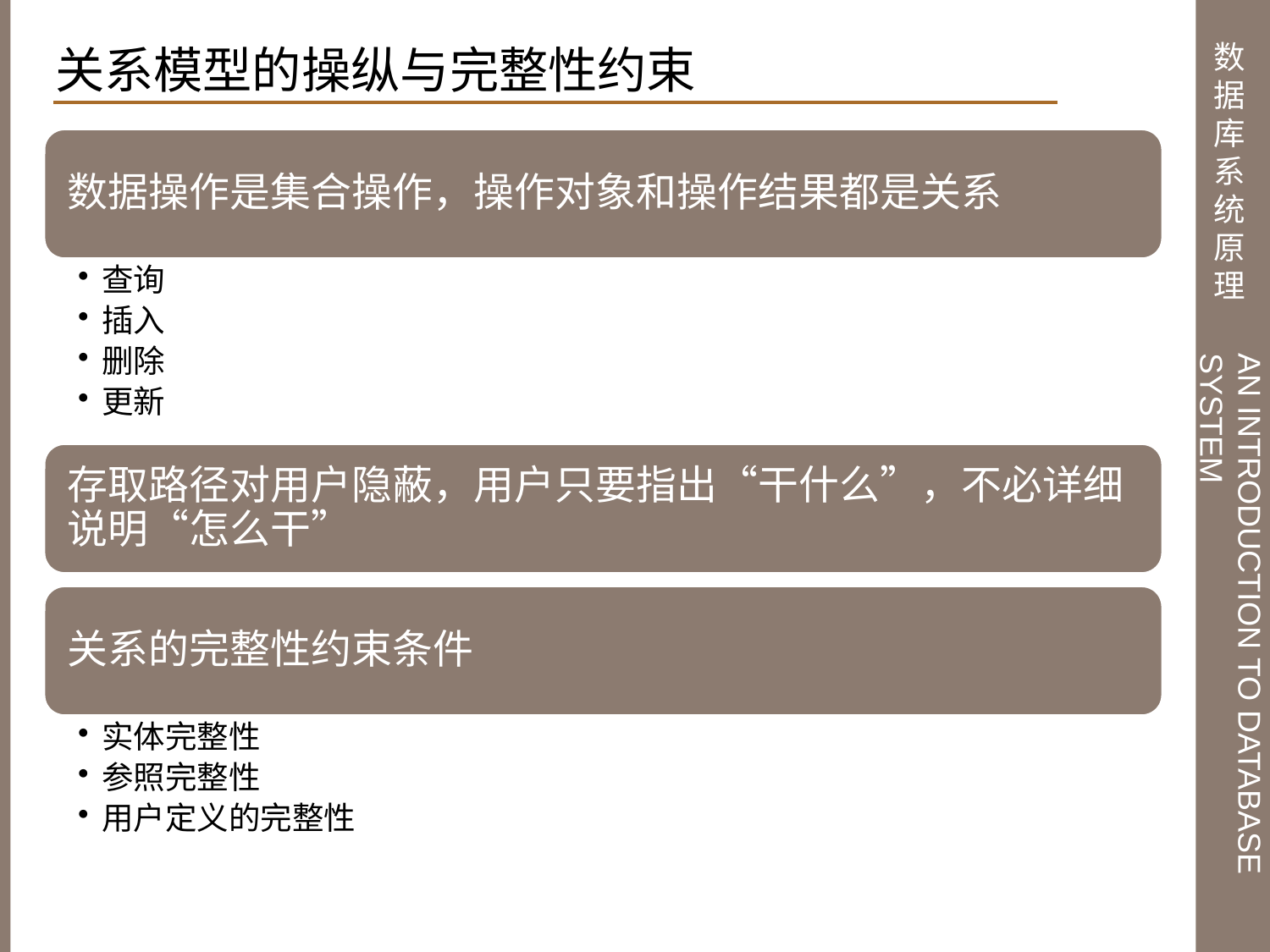

关系模型的操纵与完整性约束
数据操作是集合操作，操作对象和操作结果都是关系
查询
插入
删除
更新
存取路径对用户隐蔽，用户只要指出“干什么”，不必详细说明“怎么干”
关系的完整性约束条件
实体完整性
参照完整性
用户定义的完整性